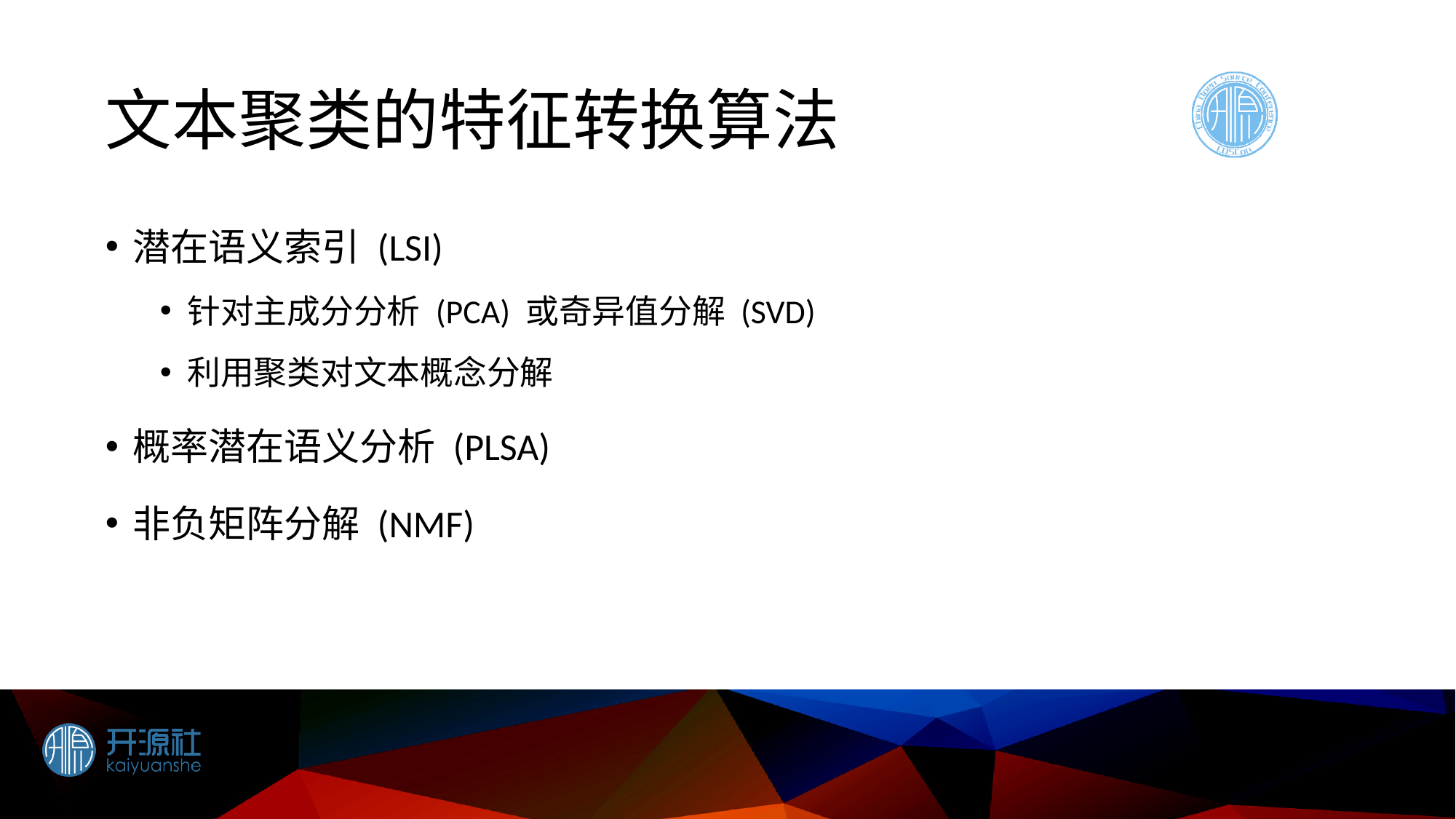

# 文本聚类的特征转换算法
潜在语义索引 (LSI)
针对主成分分析 (PCA) 或奇异值分解 (SVD)
利用聚类对文本概念分解
概率潜在语义分析 (PLSA)
非负矩阵分解 (NMF)